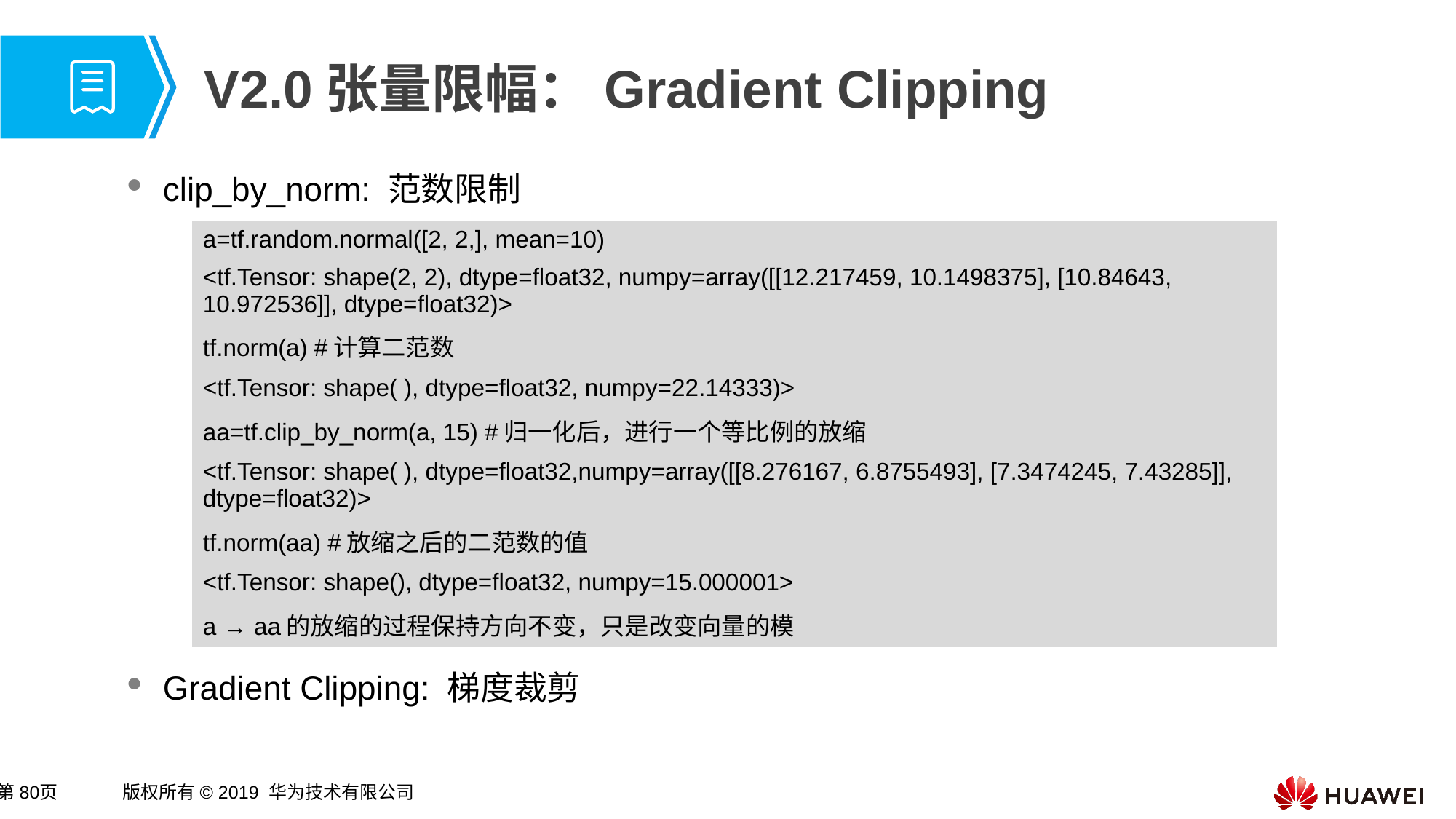

# V2.0张量限幅：Gradient Clipping
clip_by_norm: 范数限制

Gradient Clipping: 梯度裁剪

| a=tf.random.normal([2, 2,], mean=10) |
| --- |
| <tf.Tensor: shape(2, 2), dtype=float32, numpy=array([[12.217459, 10.1498375], [10.84643, 10.972536]], dtype=float32)> |
| tf.norm(a) #计算二范数 |
| <tf.Tensor: shape( ), dtype=float32, numpy=22.14333)> |
| aa=tf.clip\_by\_norm(a, 15) #归一化后，进行一个等比例的放缩 |
| <tf.Tensor: shape( ), dtype=float32,numpy=array([[8.276167, 6.8755493], [7.3474245, 7.43285]], dtype=float32)> |
| tf.norm(aa) #放缩之后的二范数的值 |
| <tf.Tensor: shape(), dtype=float32, numpy=15.000001> |
| a → aa的放缩的过程保持方向不变，只是改变向量的模 |